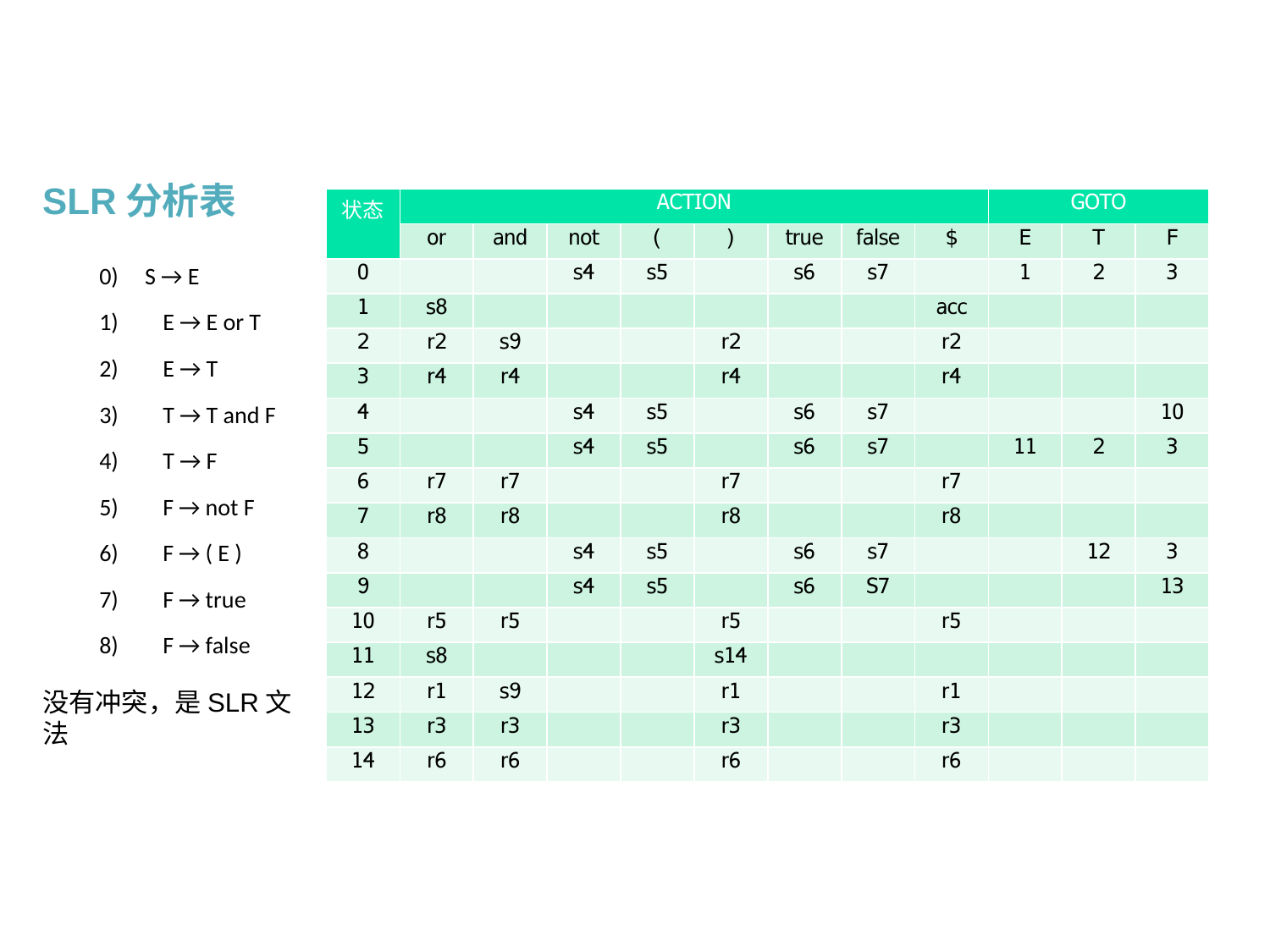

SLR分析表
| 状态 | ACTION |  |  |  |  |  |  |  | GOTO |  |  |
| --- | --- | --- | --- | --- | --- | --- | --- | --- | --- | --- | --- |
|  | or | and | not | ( | ) | true | false | $ | E | T | F |
| 0 |  |  | s4 | s5 |  | s6 | s7 |  | 1 | 2 | 3 |
| 1 | s8 |  |  |  |  |  |  | acc |  |  |  |
| 2 | r2 | s9 |  |  | r2 |  |  | r2 |  |  |  |
| 3 | r4 | r4 |  |  | r4 |  |  | r4 |  |  |  |
| 4 |  |  | s4 | s5 |  | s6 | s7 |  |  |  | 10 |
| 5 |  |  | s4 | s5 |  | s6 | s7 |  | 11 | 2 | 3 |
| 6 | r7 | r7 |  |  | r7 |  |  | r7 |  |  |  |
| 7 | r8 | r8 |  |  | r8 |  |  | r8 |  |  |  |
| 8 |  |  | s4 | s5 |  | s6 | s7 |  |  | 12 | 3 |
| 9 |  |  | s4 | s5 |  | s6 | S7 |  |  |  | 13 |
| 10 | r5 | r5 |  |  | r5 |  |  | r5 |  |  |  |
| 11 | s8 |  |  |  | s14 |  |  |  |  |  |  |
| 12 | r1 | s9 |  |  | r1 |  |  | r1 |  |  |  |
| 13 | r3 | r3 |  |  | r3 |  |  | r3 |  |  |  |
| 14 | r6 | r6 |  |  | r6 |  |  | r6 |  |  |  |
0)     S → E
E → E or T
E → T
T → T and F
T → F
F → not F
F → ( E )
F → true
F → false
没有冲突，是SLR文法